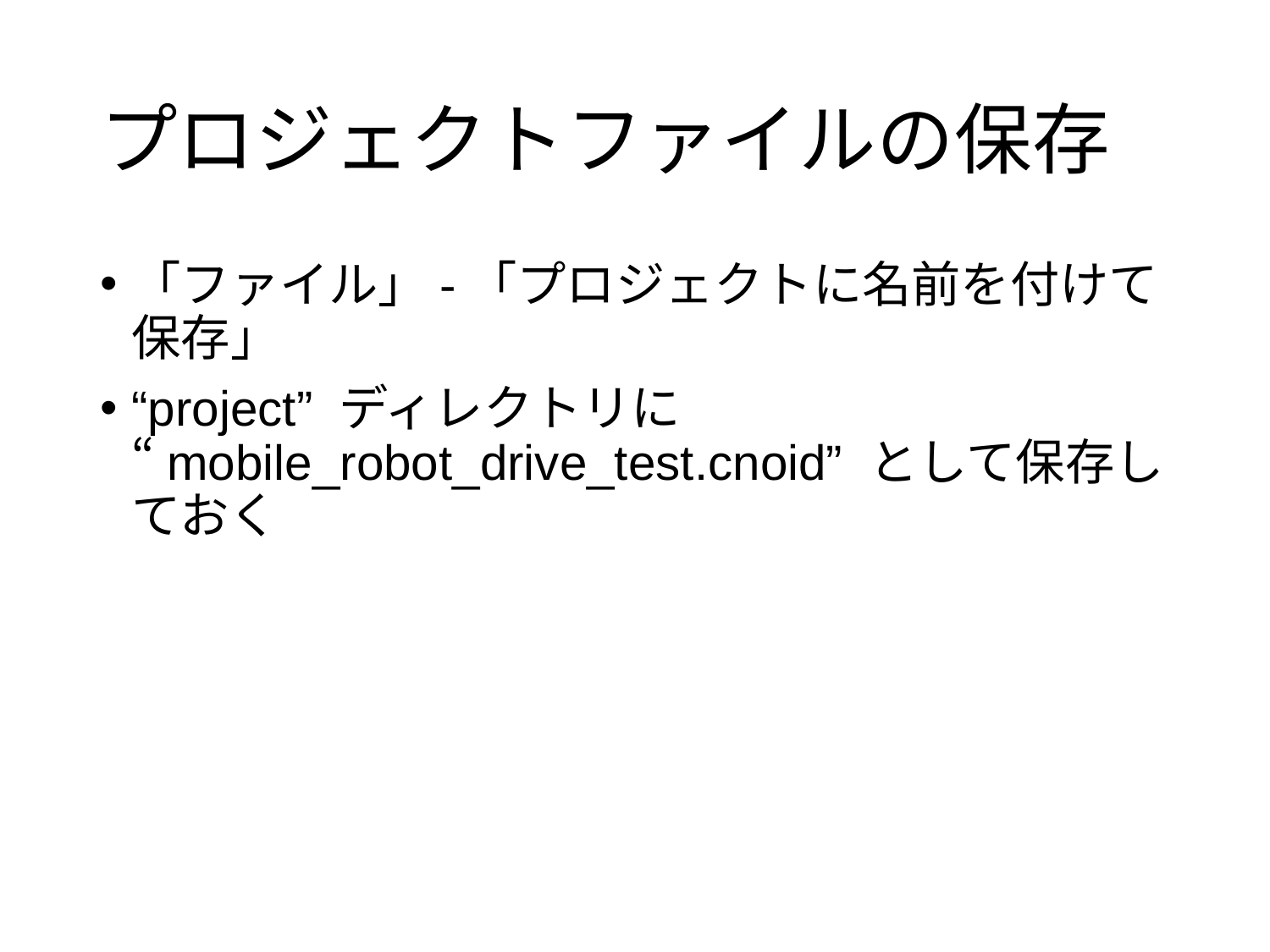

# プロジェクトファイルの保存
「ファイル」-「プロジェクトに名前を付けて保存」
“project” ディレクトリに “mobile_robot_drive_test.cnoid” として保存しておく